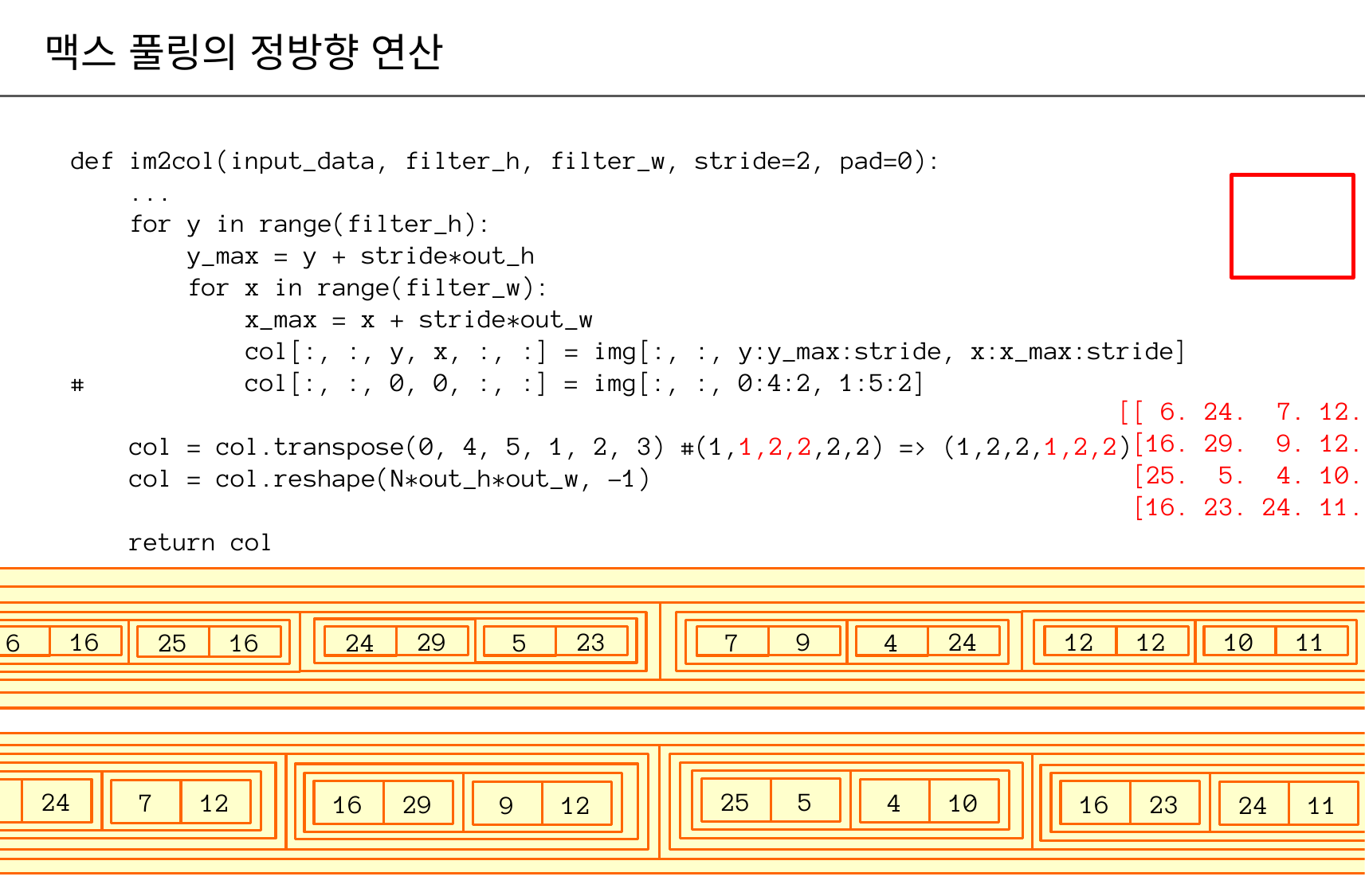

맥스 풀링의 정방향 연산

6
24
16
29

7
12
9
12
def im2col(input_data, filter_h, filter_w, stride=2, pad=0):
    ...
    for y in range(filter_h):
        y_max = y + stride*out_h
        for x in range(filter_w):
            x_max = x + stride*out_w
            col[:, :, y, x, :, :] = img[:, :, y:y_max:stride, x:x_max:stride]
#           col[:, :, 0, 0, :, :] = img[:, :, 0:4:2, 1:5:2]

    col = col.transpose(0, 4, 5, 1, 2, 3) #(1,1,2,2,2,2) => (1,2,2,1,2,2)
    col = col.reshape(N*out_h*out_w, -1)

    return col
25
5
16
23

4
10
24
11

6
24
7
12
[[ 6. 24.  7. 12.]
 [16. 29.  9. 12.]
 [25.  5.  4. 10.]
 [16. 23. 24. 11.]]
16
29
9
12
25
5
4
10
16
23
24
11

x

16
16
29
23
9
24
12
12
10
11
6
25
24
5
7
4

25
5
4
10

6
24
7
12

16
29
9
12

16
23
24
11